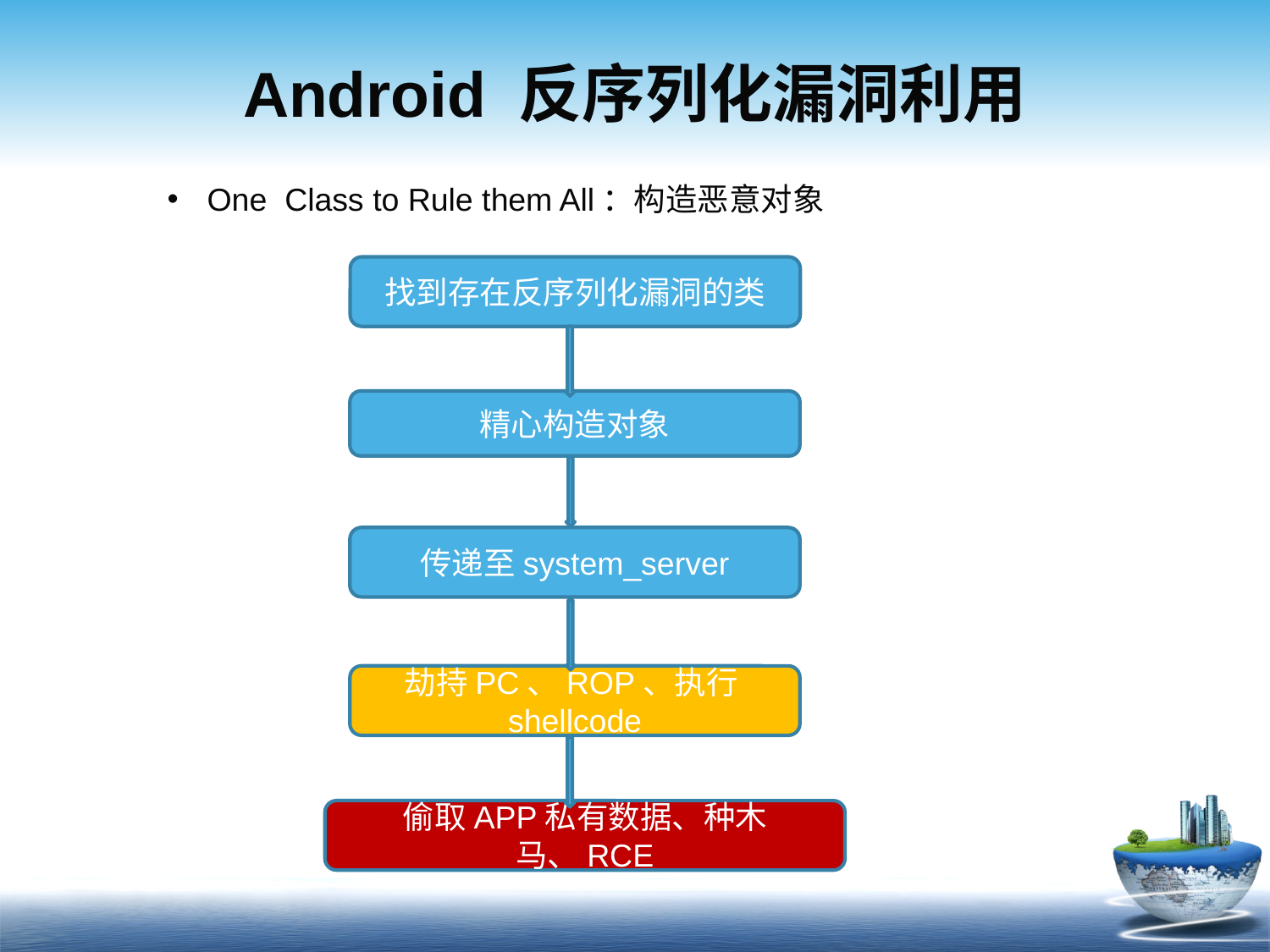

# Android 反序列化漏洞利用
One  Class to Rule them All：构造恶意对象

找到存在反序列化漏洞的类

精心构造对象

传递至system_server

劫持PC、ROP、执行shellcode

偷取APP私有数据、种木马、RCE